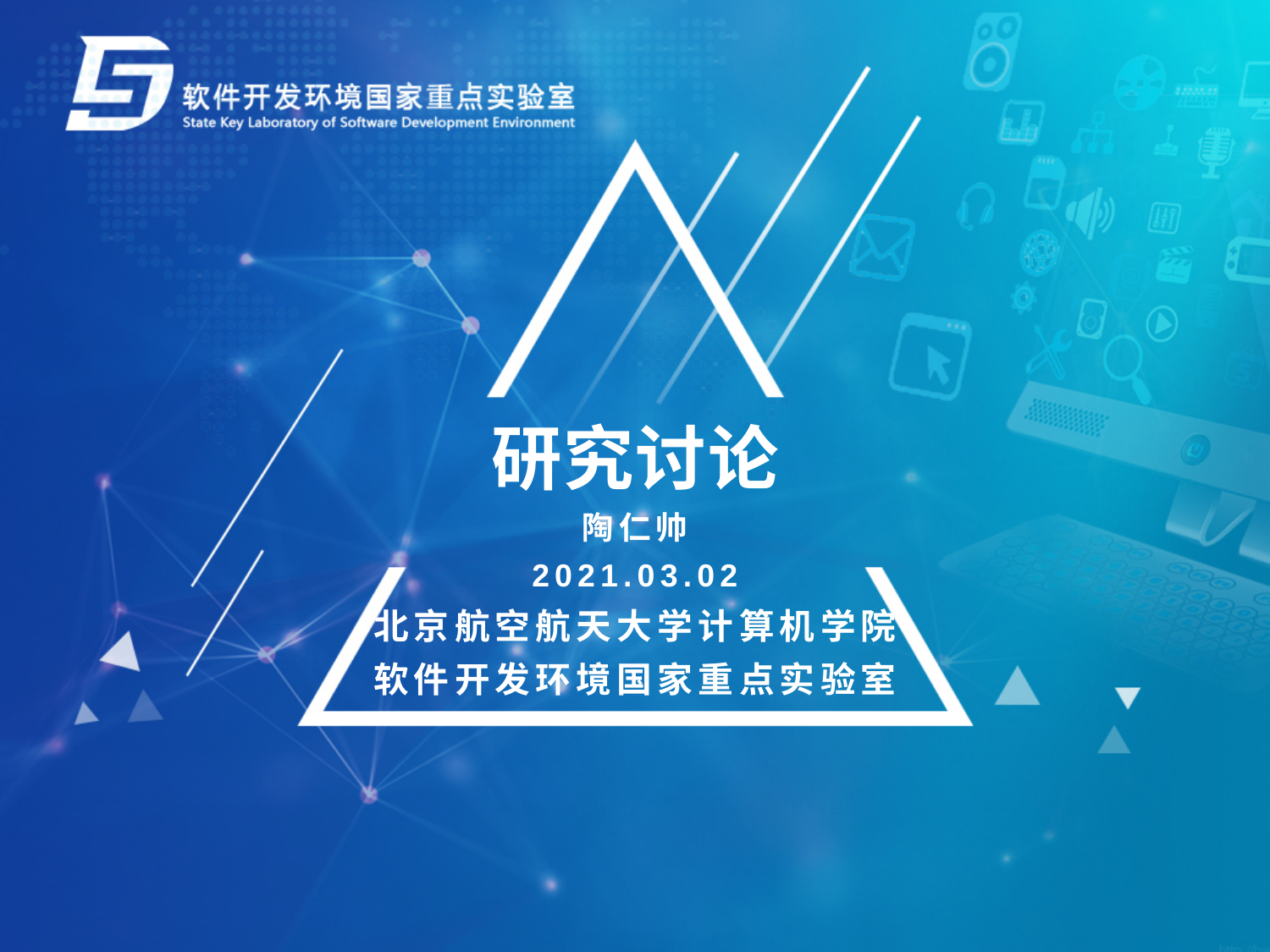

研究讨论
陶仁帅
2021.03.02
北京航空航天大学计算机学院
软件开发环境国家重点实验室